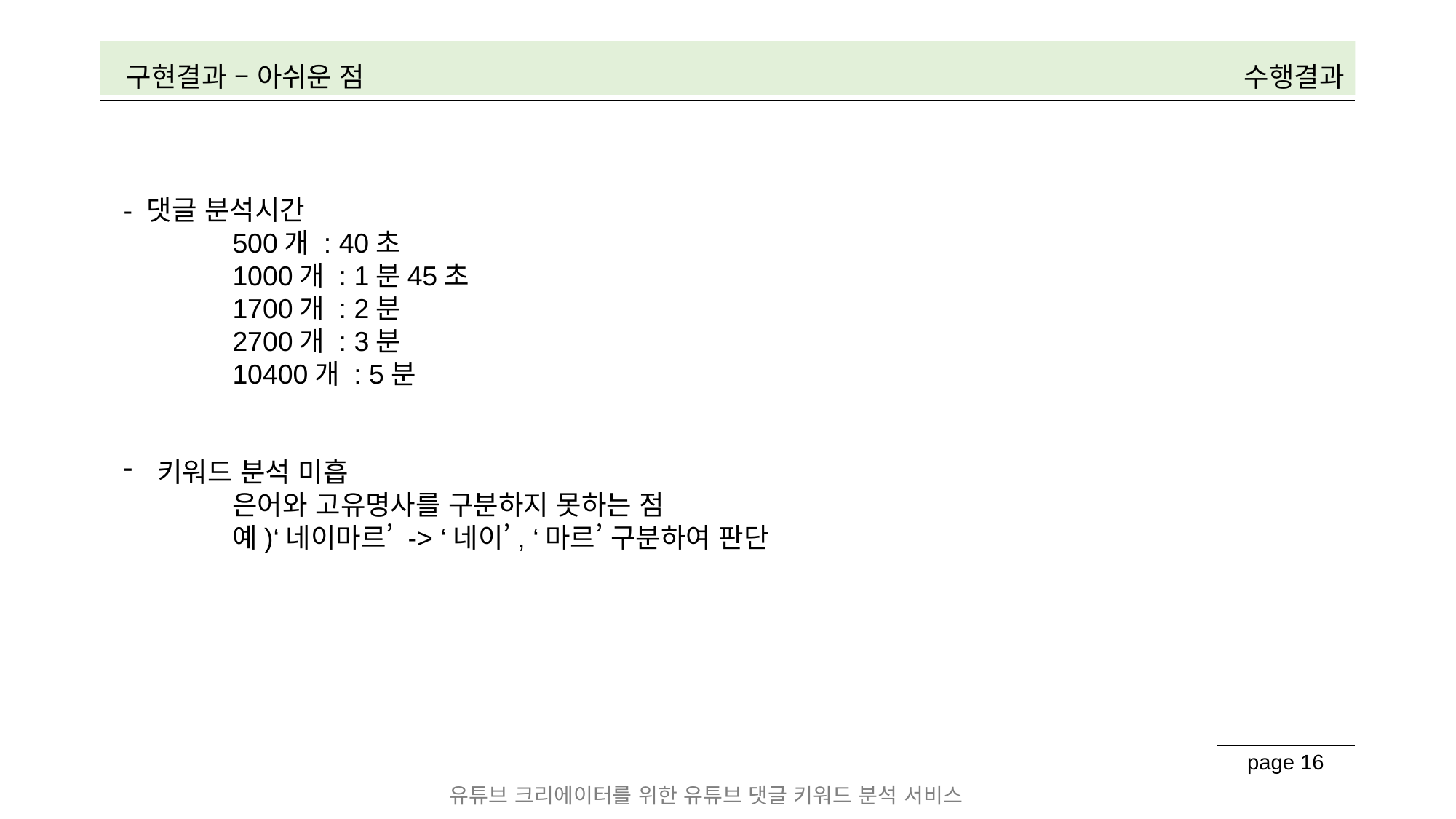

| 구현결과 – 아쉬운 점 | 수행결과 |
| --- | --- |
- 댓글 분석시간
	500개 : 40초
	1000개 : 1분45초
	1700개 : 2분
	2700개 : 3분
	10400개 : 5분

키워드 분석 미흡
	은어와 고유명사를 구분하지 못하는 점
	예)‘네이마르’ -> ‘네이’, ‘마르’ 구분하여 판단
| page 16 |
| --- |
유튜브 크리에이터를 위한 유튜브 댓글 키워드 분석 서비스